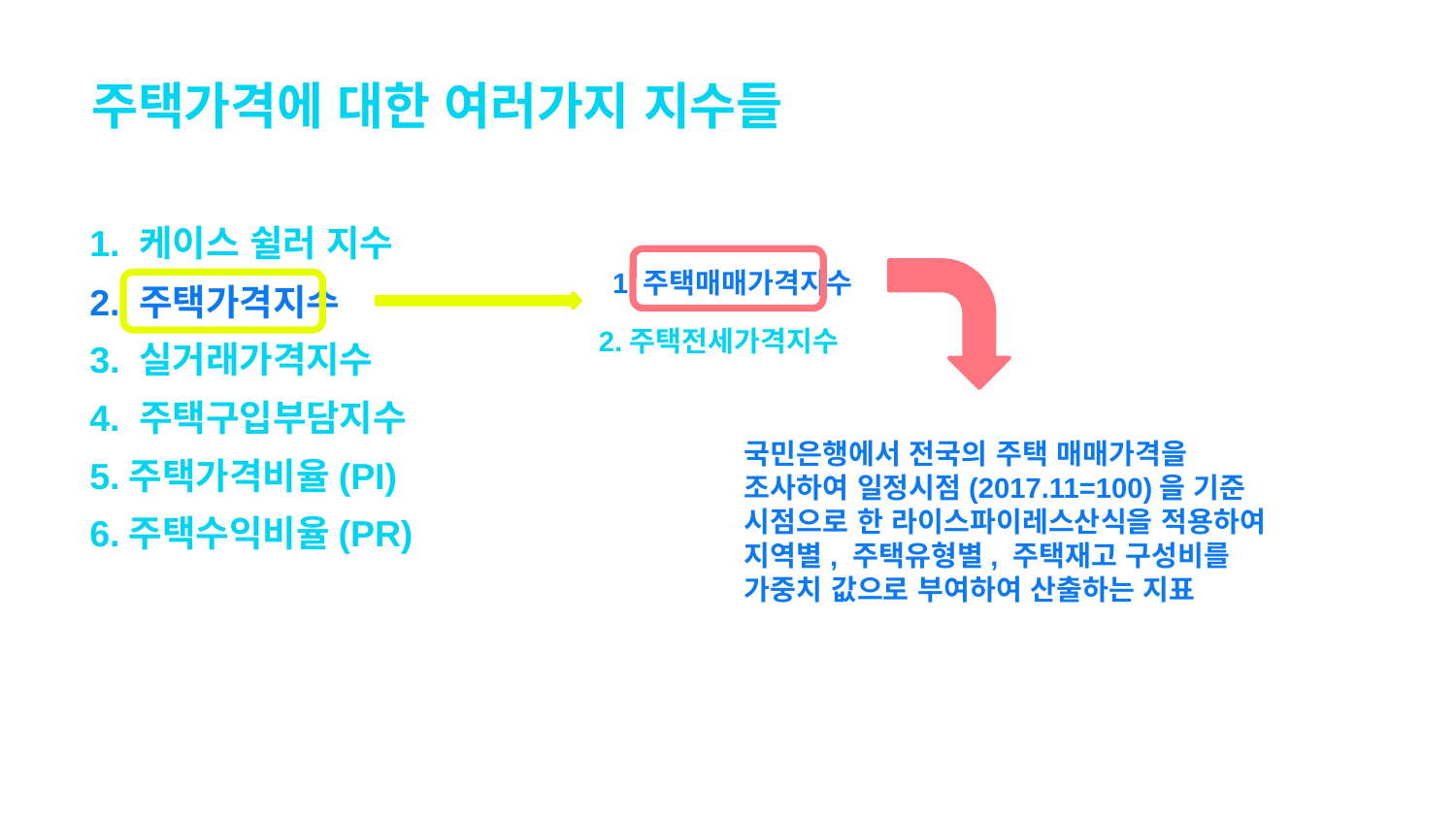

# 주택가격에 대한 여러가지 지수들
1. 케이스 쉴러 지수

1.주택매매가격지수

2. 주택가격지수

2.주택전세가격지수
3. 실거래가격지수
4. 주택구입부담지수
국민은행에서 전국의 주택 매매가격을 조사하여 일정시점(2017.11=100)을 기준 시점으로 한 라이스파이레스산식을 적용하여 지역별, 주택유형별, 주택재고 구성비를 가중치 값으로 부여하여 산출하는 지표
5.주택가격비율(PI)
6.주택수익비율(PR)